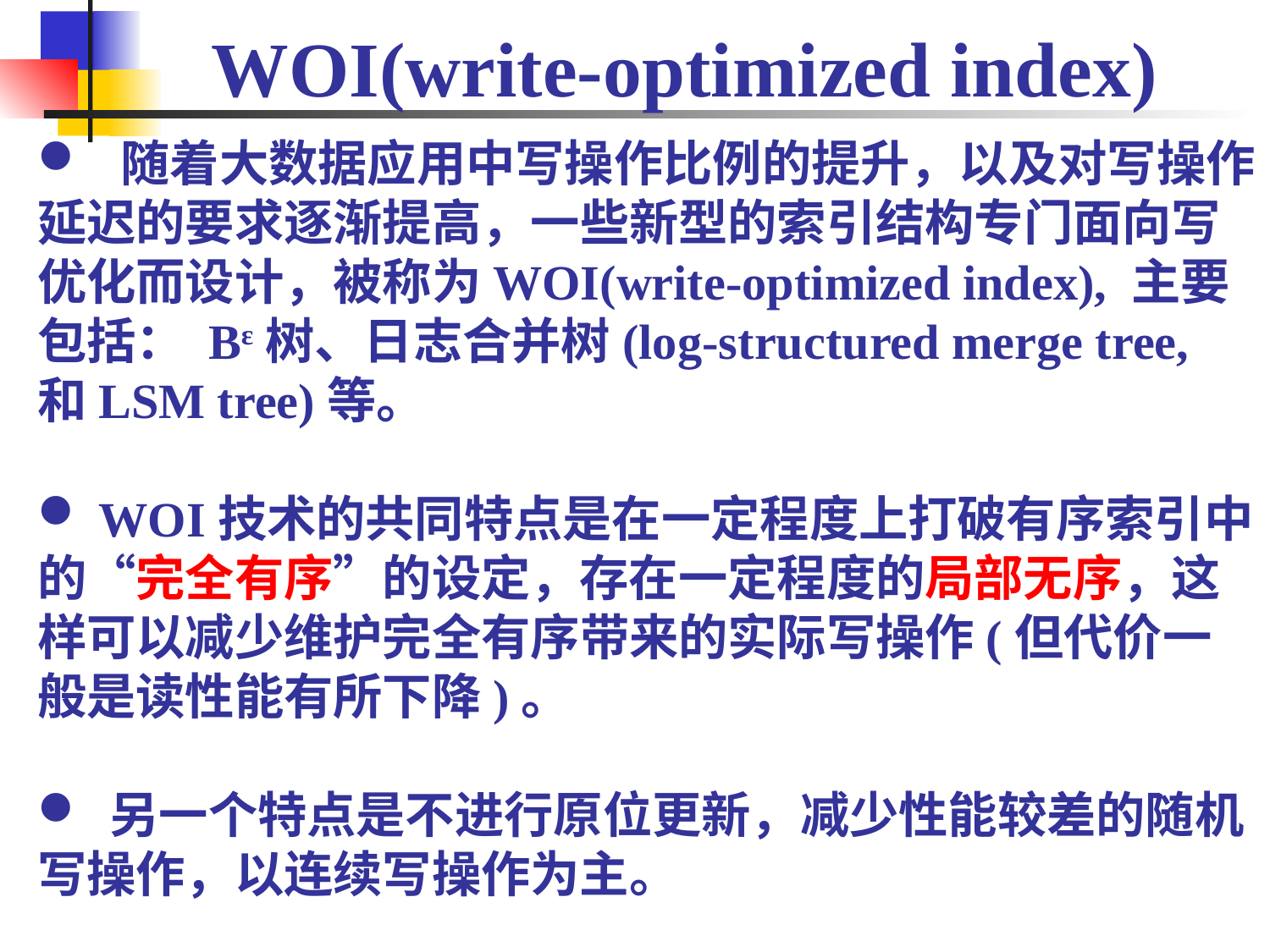

# WOI(write-optimized index)
  随着大数据应用中写操作比例的提升，以及对写操作延迟的要求逐渐提高，一些新型的索引结构专门面向写优化而设计，被称为WOI(write-optimized index), 主要包括： Bɛ树、日志合并树(log-structured merge tree, 和LSM tree)等。

 WOI技术的共同特点是在一定程度上打破有序索引中的“完全有序”的设定，存在一定程度的局部无序，这样可以减少维护完全有序带来的实际写操作(但代价一般是读性能有所下降)。

 另一个特点是不进行原位更新，减少性能较差的随机写操作，以连续写操作为主。